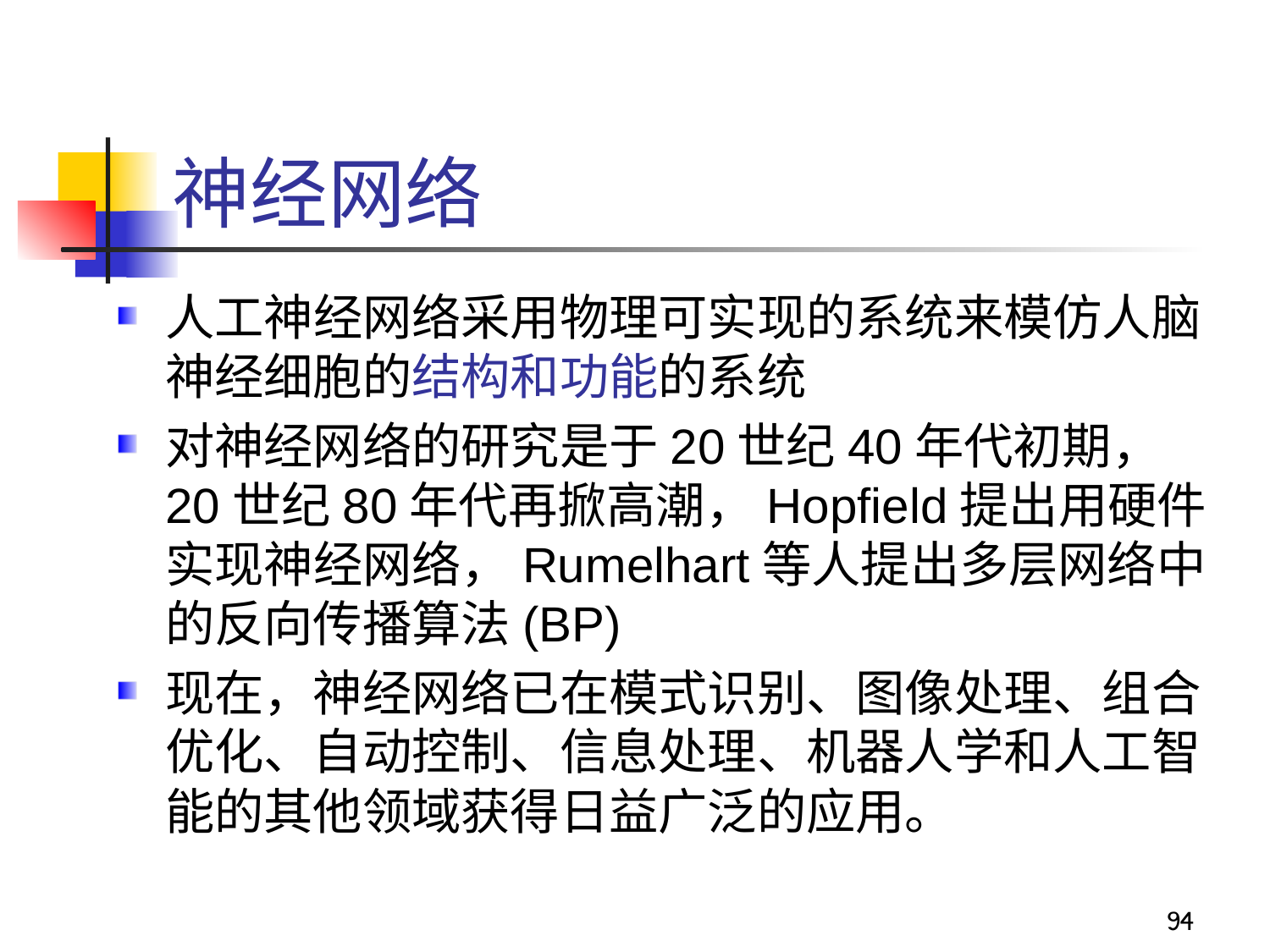

# 神经网络
人工神经网络采用物理可实现的系统来模仿人脑神经细胞的结构和功能的系统
对神经网络的研究是于20世纪40年代初期， 20世纪80年代再掀高潮，Hopfield提出用硬件实现神经网络，Rumelhart等人提出多层网络中的反向传播算法(BP)
现在，神经网络已在模式识别、图像处理、组合优化、自动控制、信息处理、机器人学和人工智能的其他领域获得日益广泛的应用。
94